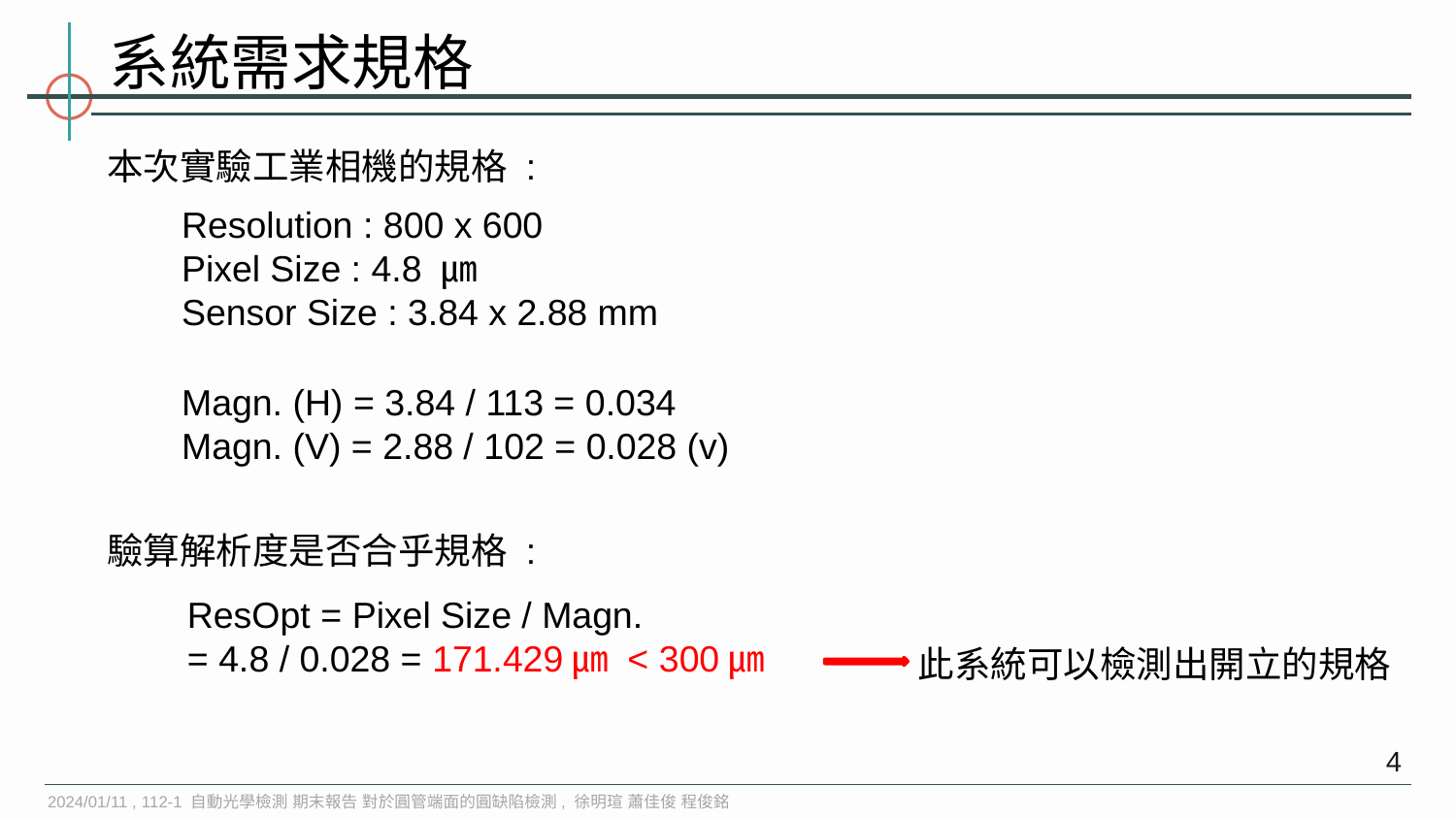

# 系統需求規格
本次實驗工業相機的規格 :
Resolution : 800 x 600
Pixel Size : 4.8 ㎛
Sensor Size : 3.84 x 2.88 mm
Magn. (H) = 3.84 / 113 = 0.034
Magn. (V) = 2.88 / 102 = 0.028 (v)
驗算解析度是否合乎規格 :
ResOpt = Pixel Size / Magn.
= 4.8 / 0.028 = 171.429㎛ < 300㎛
此系統可以檢測出開立的規格

4